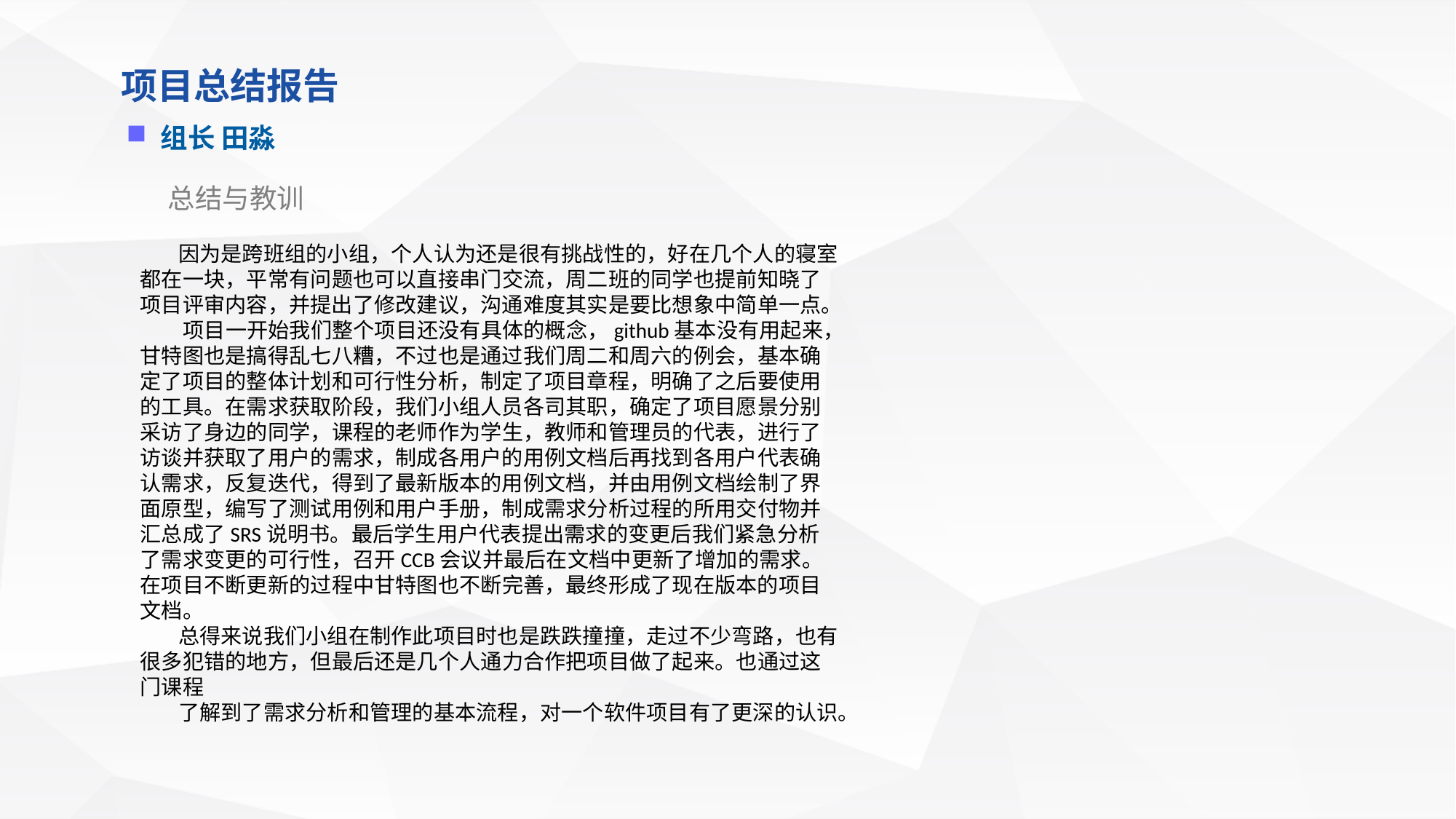

项目总结报告
组长 田淼
总结与教训
       因为是跨班组的小组，个人认为还是很有挑战性的，好在几个人的寝室都在一块，平常有问题也可以直接串门交流，周二班的同学也提前知晓了项目评审内容，并提出了修改建议，沟通难度其实是要比想象中简单一点。
        项目一开始我们整个项目还没有具体的概念，github基本没有用起来，甘特图也是搞得乱七八糟，不过也是通过我们周二和周六的例会，基本确定了项目的整体计划和可行性分析，制定了项目章程，明确了之后要使用的工具。在需求获取阶段，我们小组人员各司其职，确定了项目愿景分别采访了身边的同学，课程的老师作为学生，教师和管理员的代表，进行了访谈并获取了用户的需求，制成各用户的用例文档后再找到各用户代表确认需求，反复迭代，得到了最新版本的用例文档，并由用例文档绘制了界面原型，编写了测试用例和用户手册，制成需求分析过程的所用交付物并汇总成了SRS说明书。最后学生用户代表提出需求的变更后我们紧急分析了需求变更的可行性，召开CCB会议并最后在文档中更新了增加的需求。在项目不断更新的过程中甘特图也不断完善，最终形成了现在版本的项目文档。
       总得来说我们小组在制作此项目时也是跌跌撞撞，走过不少弯路，也有很多犯错的地方，但最后还是几个人通力合作把项目做了起来。也通过这门课程
       了解到了需求分析和管理的基本流程，对一个软件项目有了更深的认识。